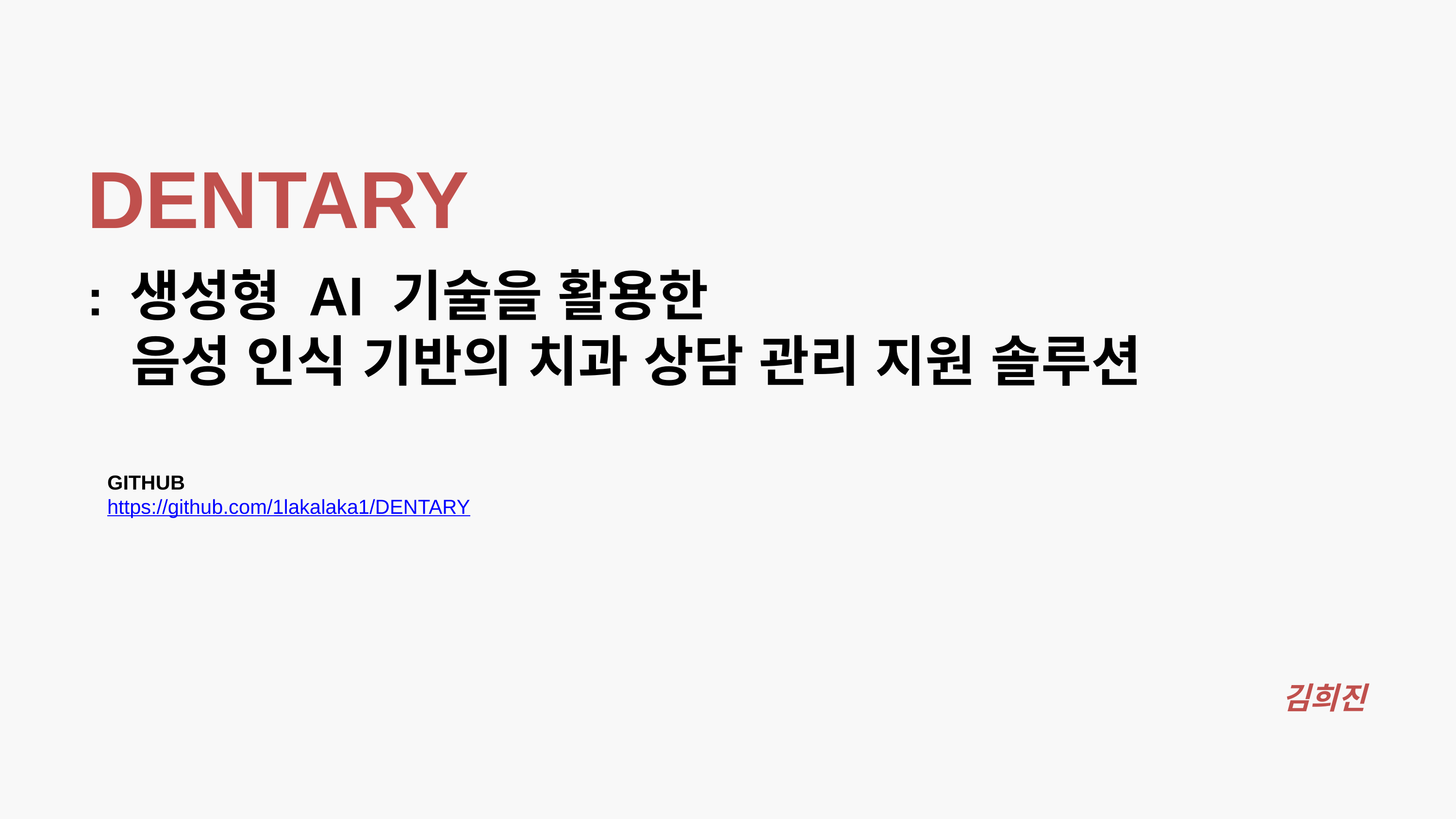

DENTARY

: 생성형 AI 기술을 활용한
  음성 인식 기반의 치과 상담 관리 지원 솔루션
GITHUB
https://github.com/1lakalaka1/DENTARY
김희진